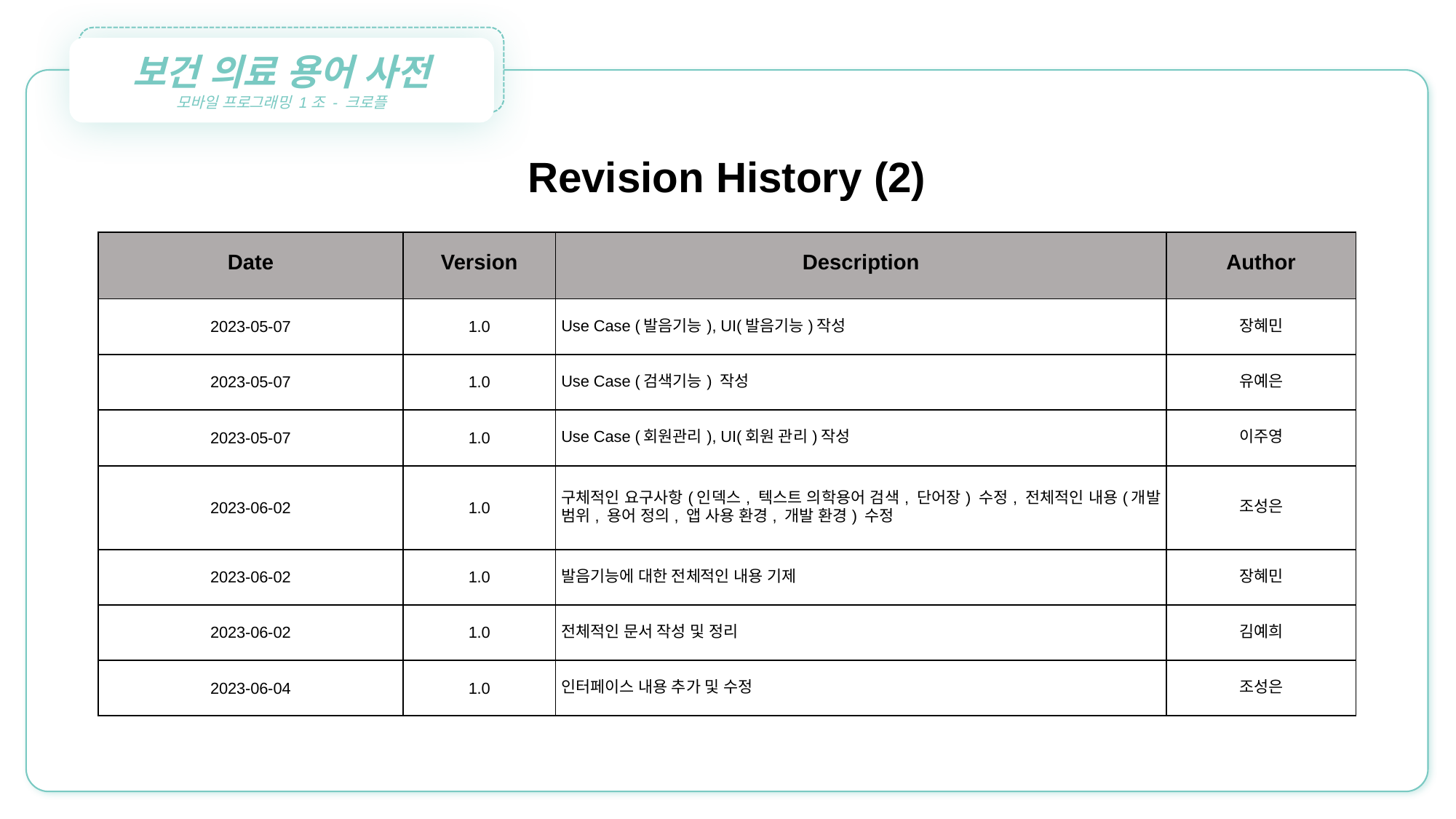

보건 의료 용어 사전
모바일 프로그래밍 1조 - 크로플

Revision History (2)
| Date | Version | Description | Author |
| --- | --- | --- | --- |
| 2023-05-07 | 1.0 | Use Case (발음기능), UI(발음기능)작성 | 장혜민 |
| 2023-05-07 | 1.0 | Use Case (검색기능) 작성 | 유예은 |
| 2023-05-07 | 1.0 | Use Case (회원관리), UI(회원 관리)작성 | 이주영 |
| 2023-06-02 | 1.0 | 구체적인 요구사항(인덱스, 텍스트 의학용어 검색, 단어장) 수정, 전체적인 내용(개발 범위, 용어 정의, 앱 사용 환경, 개발 환경) 수정 | 조성은 |
| 2023-06-02 | 1.0 | 발음기능에 대한 전체적인 내용 기제 | 장혜민 |
| 2023-06-02 | 1.0 | 전체적인 문서 작성 및 정리 | 김예희 |
| 2023-06-04 | 1.0 | 인터페이스 내용 추가 및 수정 | 조성은 |